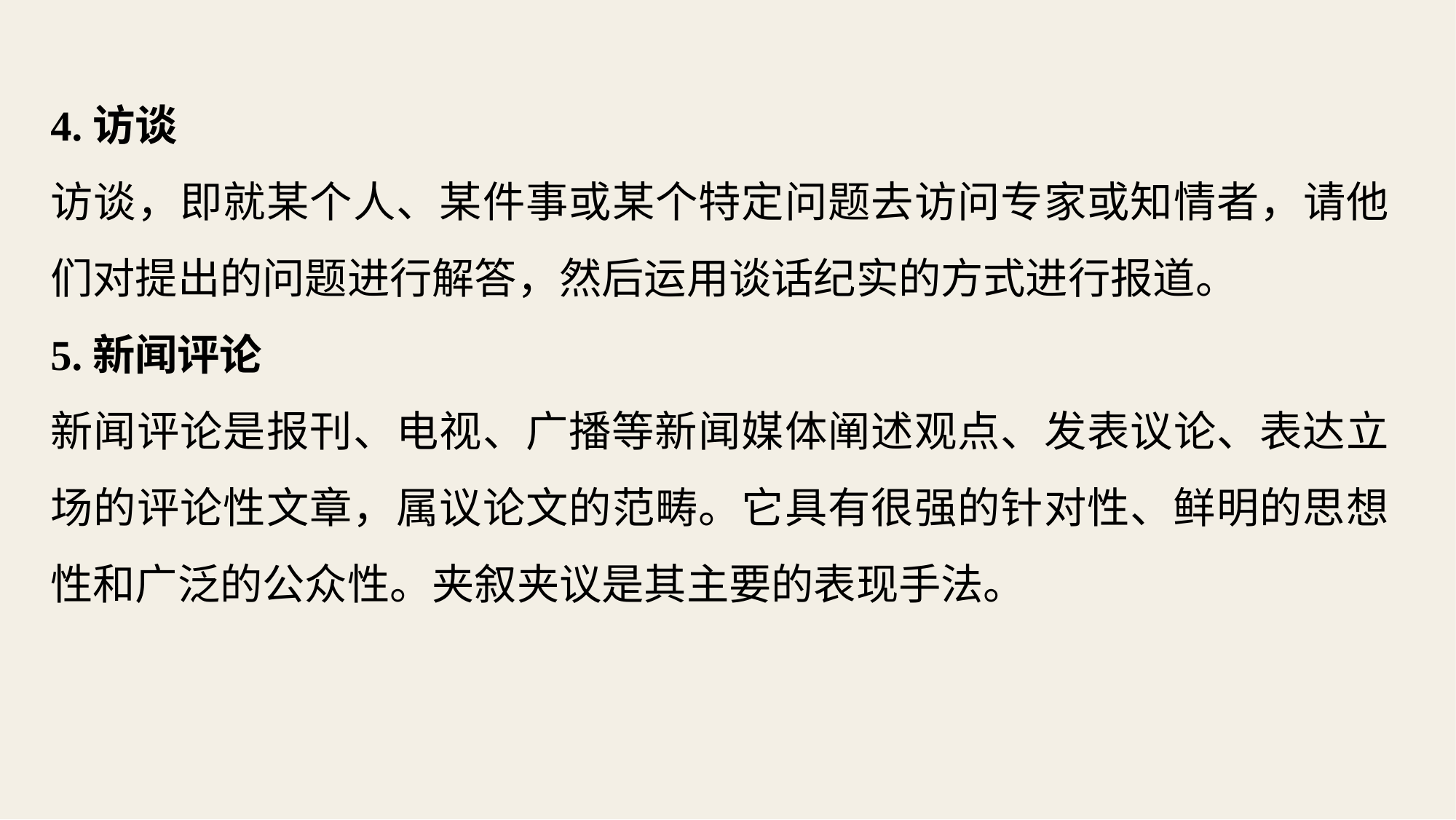

4.访谈
访谈，即就某个人、某件事或某个特定问题去访问专家或知情者，请他们对提出的问题进行解答，然后运用谈话纪实的方式进行报道。
5.新闻评论
新闻评论是报刊、电视、广播等新闻媒体阐述观点、发表议论、表达立场的评论性文章，属议论文的范畴。它具有很强的针对性、鲜明的思想性和广泛的公众性。夹叙夹议是其主要的表现手法。